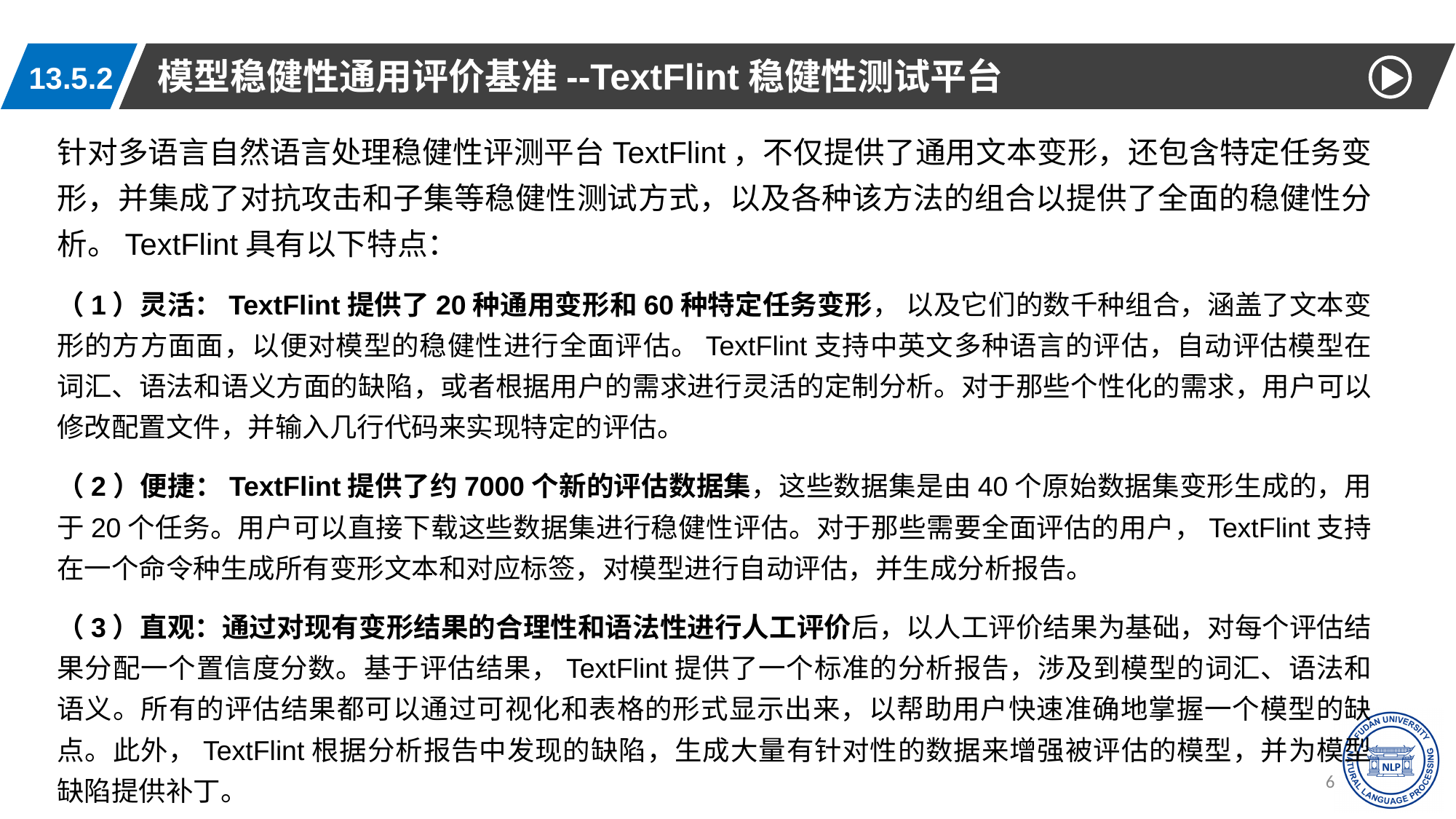

模型稳健性通用评价基准--TextFlint稳健性测试平台
13.5.2

针对多语言自然语言处理稳健性评测平台TextFlint，不仅提供了通用文本变形，还包含特定任务变形，并集成了对抗攻击和子集等稳健性测试方式，以及各种该方法的组合以提供了全面的稳健性分析。TextFlint具有以下特点：
（1）灵活：TextFlint提供了20种通用变形和60种特定任务变形， 以及它们的数千种组合，涵盖了文本变形的方方面面，以便对模型的稳健性进行全面评估。TextFlint支持中英文多种语言的评估，自动评估模型在词汇、语法和语义方面的缺陷，或者根据用户的需求进行灵活的定制分析。对于那些个性化的需求，用户可以修改配置文件，并输入几行代码来实现特定的评估。
（2）便捷：TextFlint提供了约7000个新的评估数据集，这些数据集是由40个原始数据集变形生成的，用于20个任务。用户可以直接下载这些数据集进行稳健性评估。对于那些需要全面评估的用户，TextFlint支持在一个命令种生成所有变形文本和对应标签，对模型进行自动评估，并生成分析报告。
（3）直观：通过对现有变形结果的合理性和语法性进行人工评价后，以人工评价结果为基础，对每个评估结果分配一个置信度分数。基于评估结果，TextFlint提供了一个标准的分析报告，涉及到模型的词汇、语法和语义。所有的评估结果都可以通过可视化和表格的形式显示出来，以帮助用户快速准确地掌握一个模型的缺点。此外，TextFlint根据分析报告中发现的缺陷，生成大量有针对性的数据来增强被评估的模型，并为模型缺陷提供补丁。
65